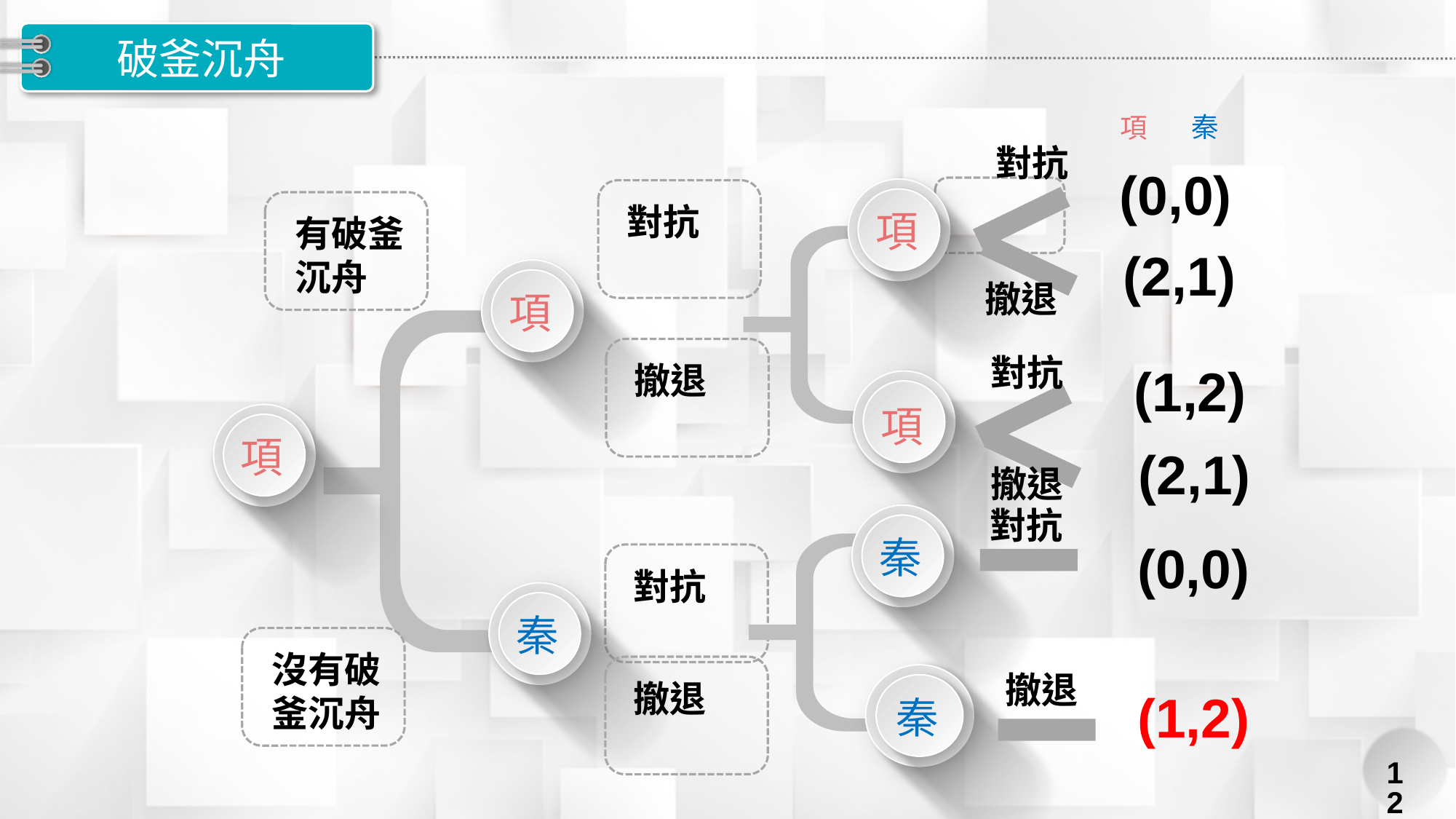

# 破釜沉舟
秦
項
對抗
(0,0)

項

對抗

有破釜沉舟

(2,1)

項

撤退

撤退
對抗
(1,2)

項

項

(2,1)

撤退

秦

對抗
(0,0)

對抗

秦

沒有破釜沉舟

秦

撤退
撤退
(1,2)

12